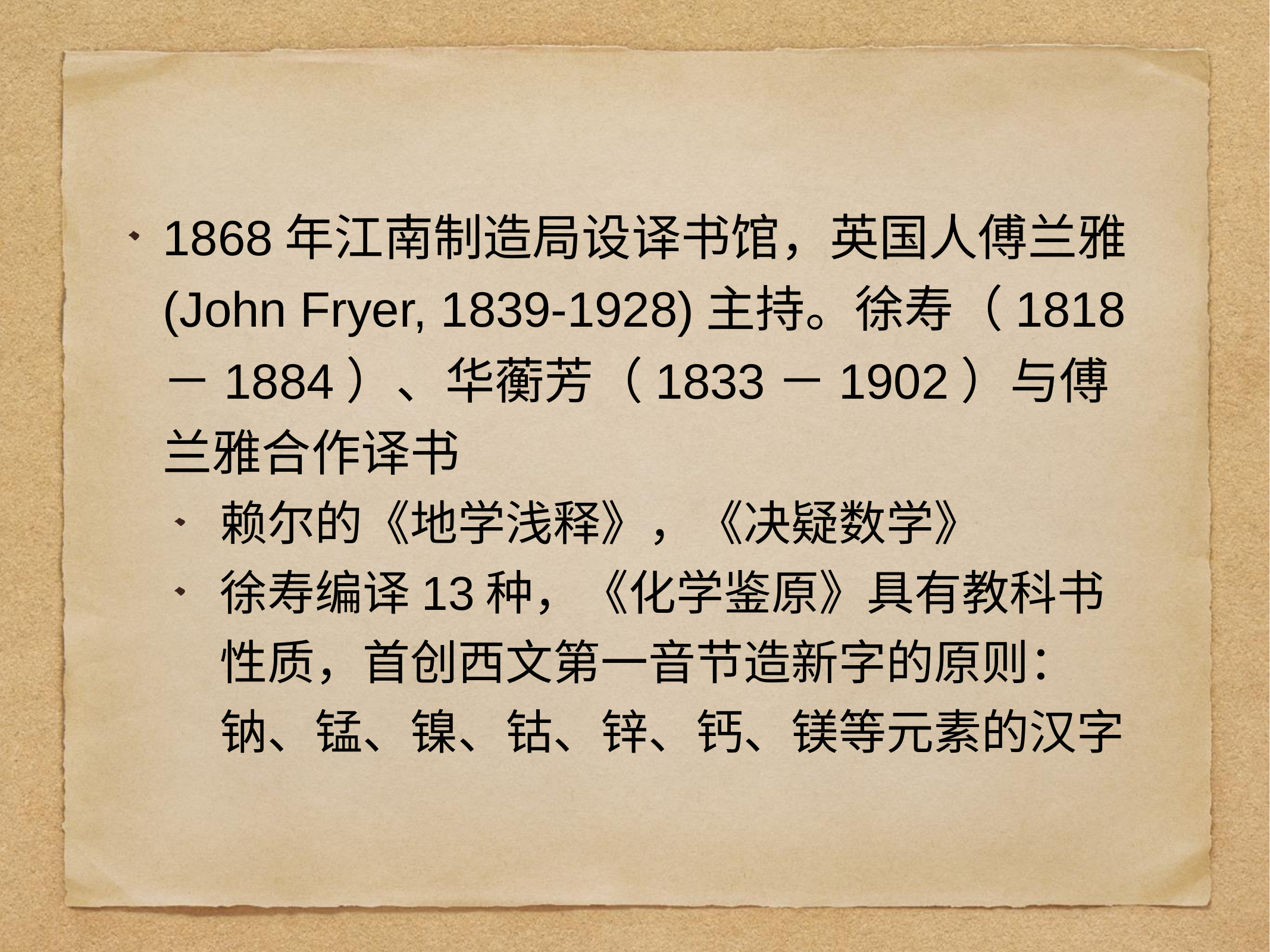

1868年江南制造局设译书馆，英国人傅兰雅(John Fryer, 1839-1928)主持。徐寿（1818－1884）、华蘅芳（1833－1902）与傅兰雅合作译书
赖尔的《地学浅释》，《决疑数学》
徐寿编译13种，《化学鉴原》具有教科书性质，首创西文第一音节造新字的原则：钠、锰、镍、钴、锌、钙、镁等元素的汉字